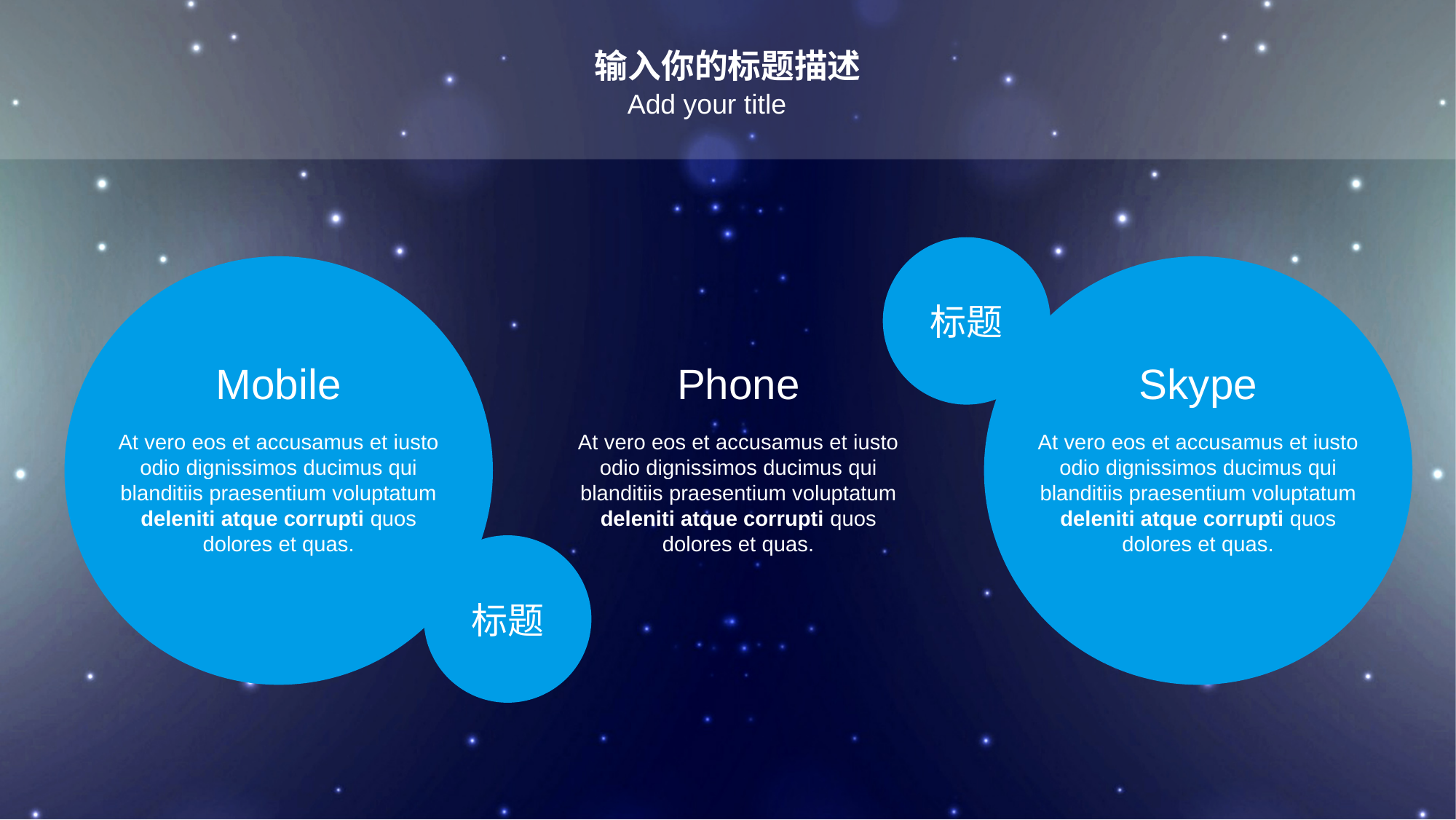

输入你的标题描述
Add your title
标题

Mobile
At vero eos et accusamus et iusto odio dignissimos ducimus qui blanditiis praesentium voluptatum deleniti atque corrupti quos dolores et quas.

Phone
At vero eos et accusamus et iusto odio dignissimos ducimus qui blanditiis praesentium voluptatum deleniti atque corrupti quos dolores et quas.

Skype
At vero eos et accusamus et iusto odio dignissimos ducimus qui blanditiis praesentium voluptatum deleniti atque corrupti quos dolores et quas.
标题